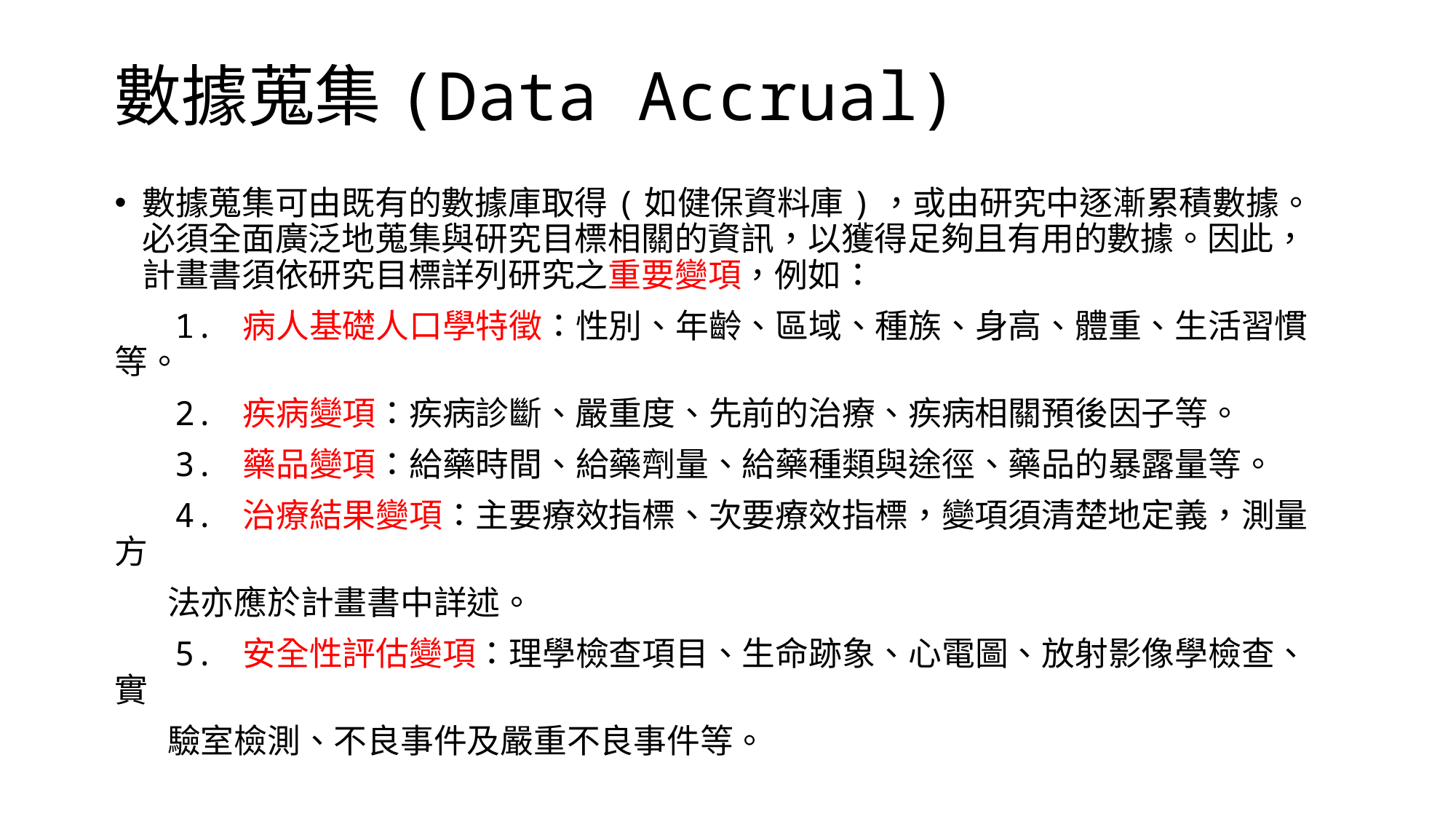

# 數據蒐集(Data Accrual)
數據蒐集可由既有的數據庫取得(如健保資料庫)，或由研究中逐漸累積數據。必須全面廣泛地蒐集與研究目標相關的資訊，以獲得足夠且有用的數據。因此，計畫書須依研究目標詳列研究之重要變項，例如：
   1. 病人基礎人口學特徵：性別、年齡、區域、種族、身高、體重、生活習慣等。
   2. 疾病變項：疾病診斷、嚴重度、先前的治療、疾病相關預後因子等。
   3. 藥品變項：給藥時間、給藥劑量、給藥種類與途徑、藥品的暴露量等。
   4. 治療結果變項：主要療效指標、次要療效指標，變項須清楚地定義，測量方
      法亦應於計畫書中詳述。
   5. 安全性評估變項：理學檢查項目、生命跡象、心電圖、放射影像學檢查、實
      驗室檢測、不良事件及嚴重不良事件等。